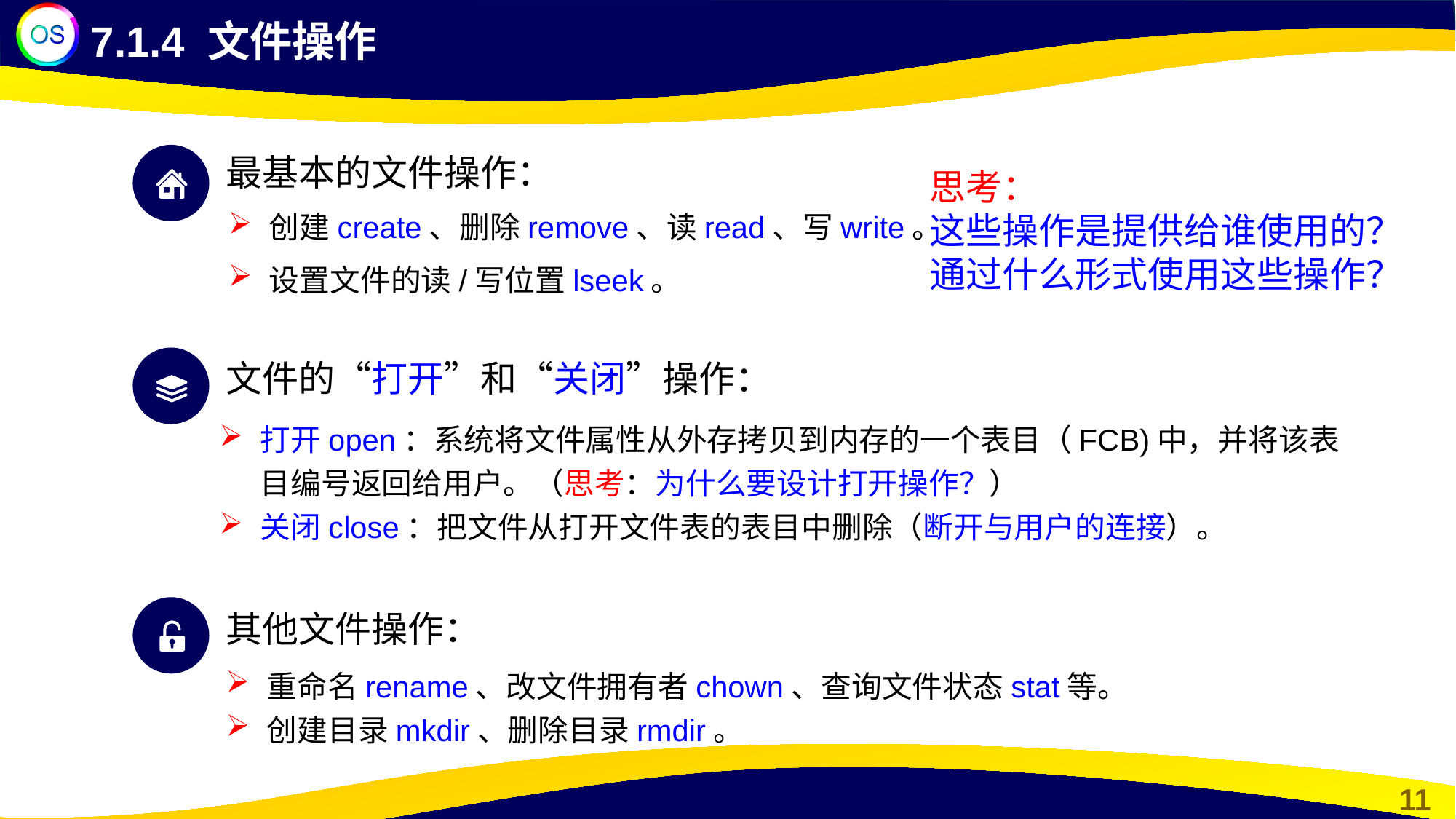

7.1.4 文件操作

最基本的文件操作：
思考：
这些操作是提供给谁使用的？通过什么形式使用这些操作？

创建create、删除remove、读read、写write。
设置文件的读/写位置lseek。

文件的“打开”和“关闭”操作：

打开open：系统将文件属性从外存拷贝到内存的一个表目（FCB)中，并将该表目编号返回给用户。（思考：为什么要设计打开操作？）
关闭close：把文件从打开文件表的表目中删除（断开与用户的连接）。

其他文件操作：

重命名rename、改文件拥有者chown、查询文件状态stat等。
创建目录mkdir、删除目录rmdir。